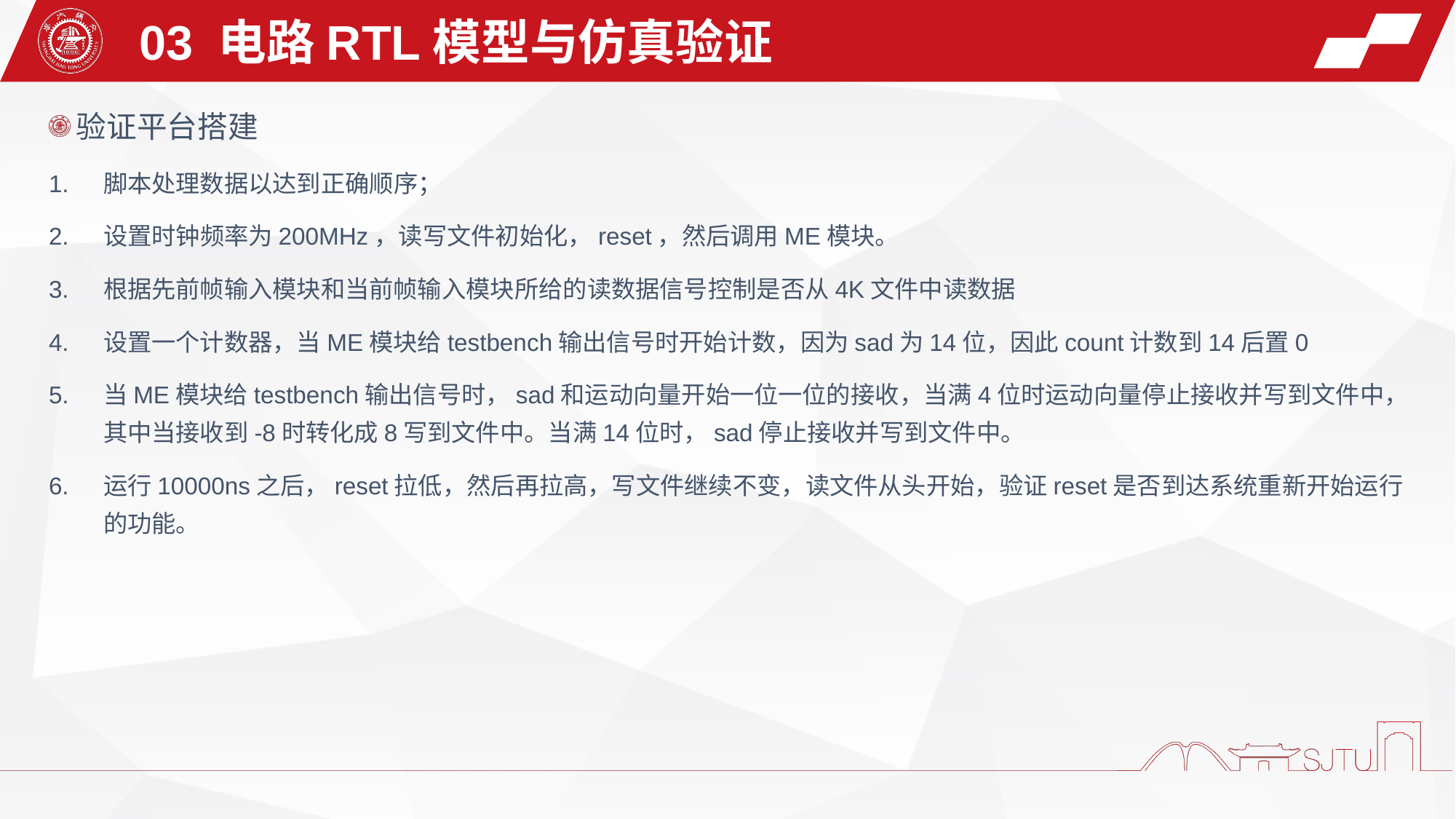

03 电路RTL模型与仿真验证
验证平台搭建
脚本处理数据以达到正确顺序；
设置时钟频率为200MHz，读写文件初始化，reset，然后调用ME模块。
根据先前帧输入模块和当前帧输入模块所给的读数据信号控制是否从4K文件中读数据
设置一个计数器，当ME模块给testbench输出信号时开始计数，因为sad为14位，因此count计数到14后置0
当ME模块给testbench输出信号时，sad和运动向量开始一位一位的接收，当满4位时运动向量停止接收并写到文件中，其中当接收到-8时转化成8写到文件中。当满14位时，sad停止接收并写到文件中。
运行10000ns之后，reset拉低，然后再拉高，写文件继续不变，读文件从头开始，验证reset是否到达系统重新开始运行的功能。